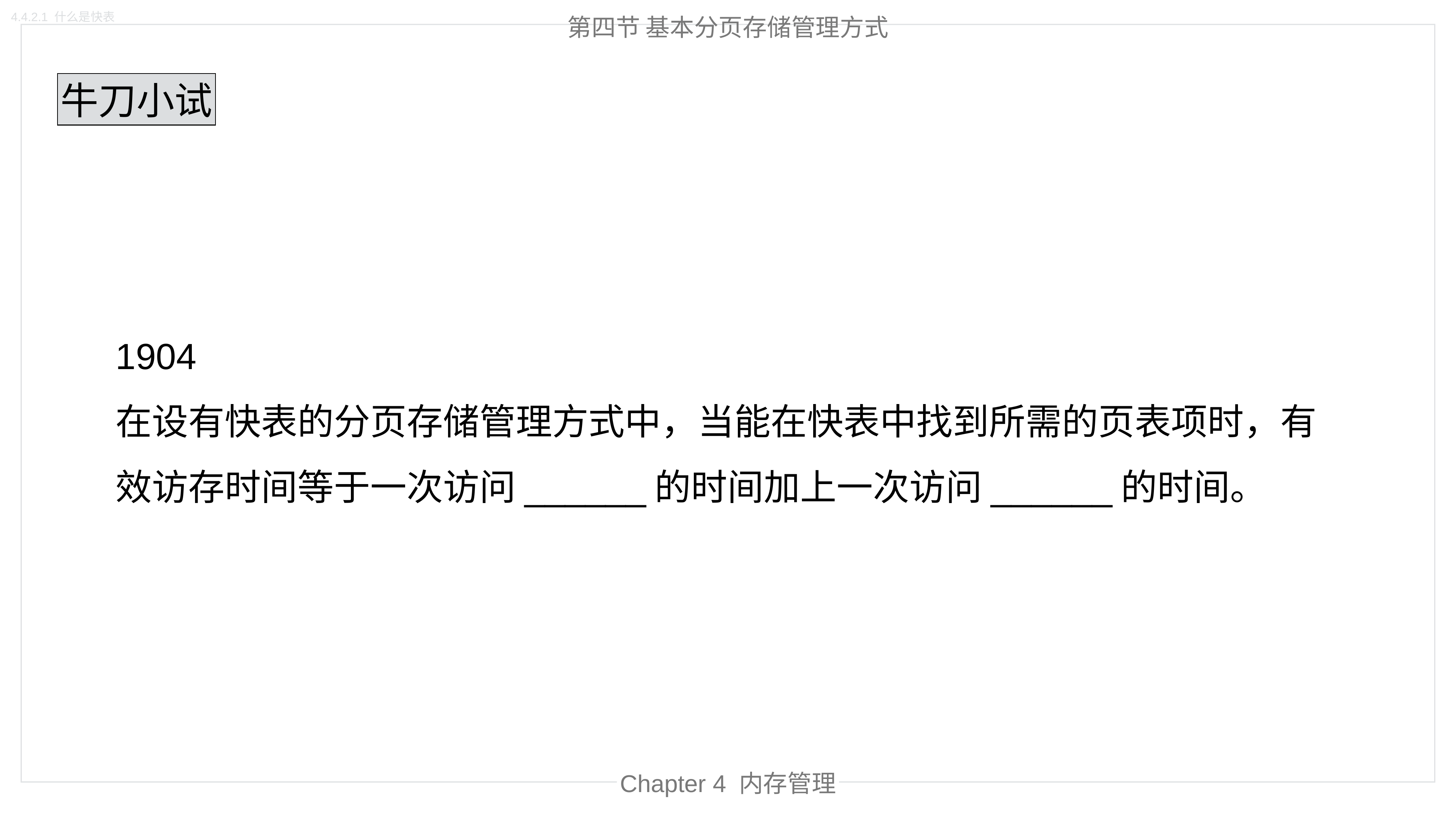

4.4.2.1 什么是快表
第四节 基本分页存储管理方式

牛刀小试
1904
在设有快表的分页存储管理方式中，当能在快表中找到所需的页表项时，有效访存时间等于一次访问______的时间加上一次访问______的时间。
Chapter 4 内存管理